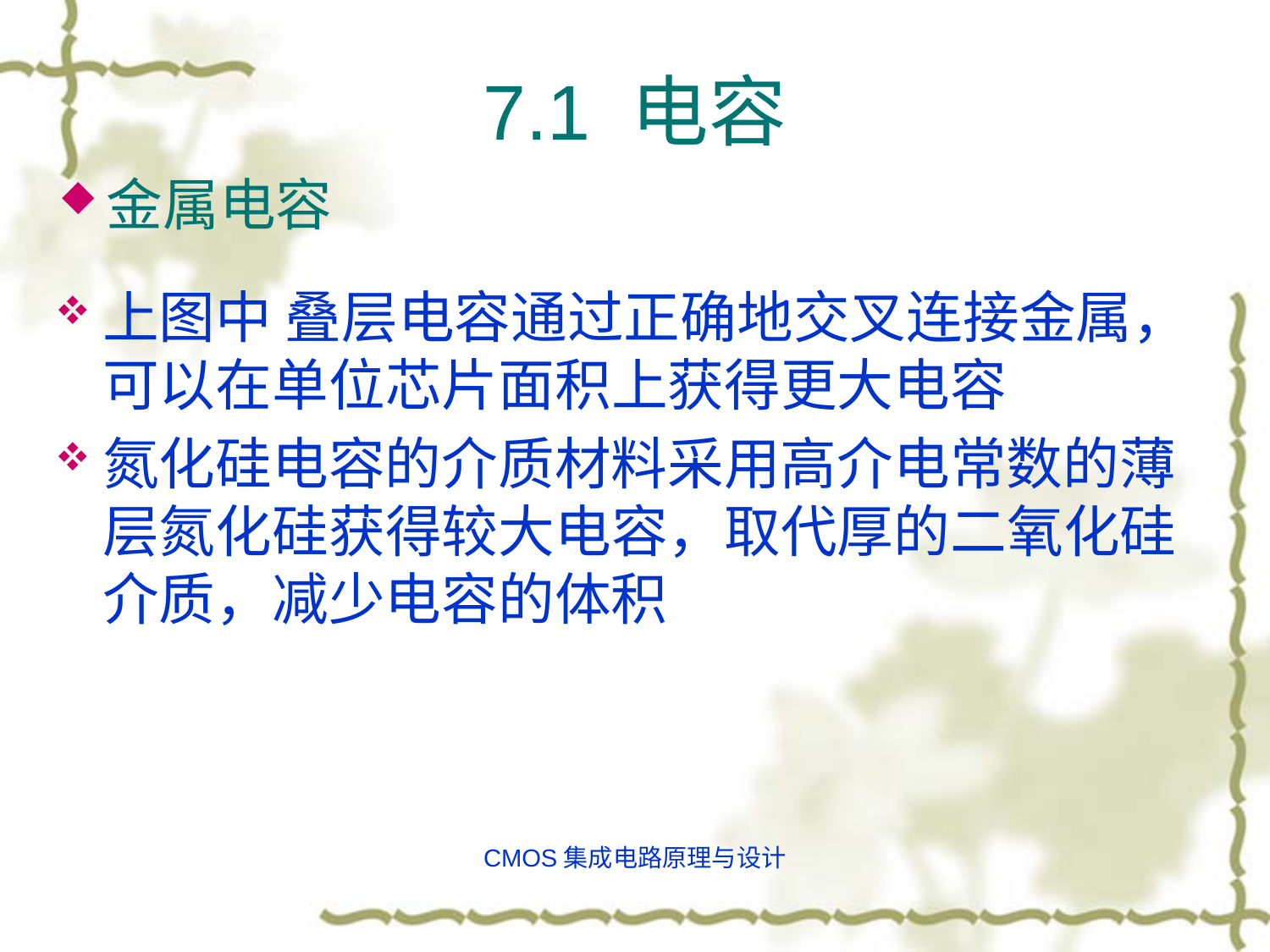

7.1 电容
金属电容
上图中 叠层电容通过正确地交叉连接金属，可以在单位芯片面积上获得更大电容
氮化硅电容的介质材料采用高介电常数的薄层氮化硅获得较大电容，取代厚的二氧化硅介质，减少电容的体积
CMOS集成电路原理与设计
16